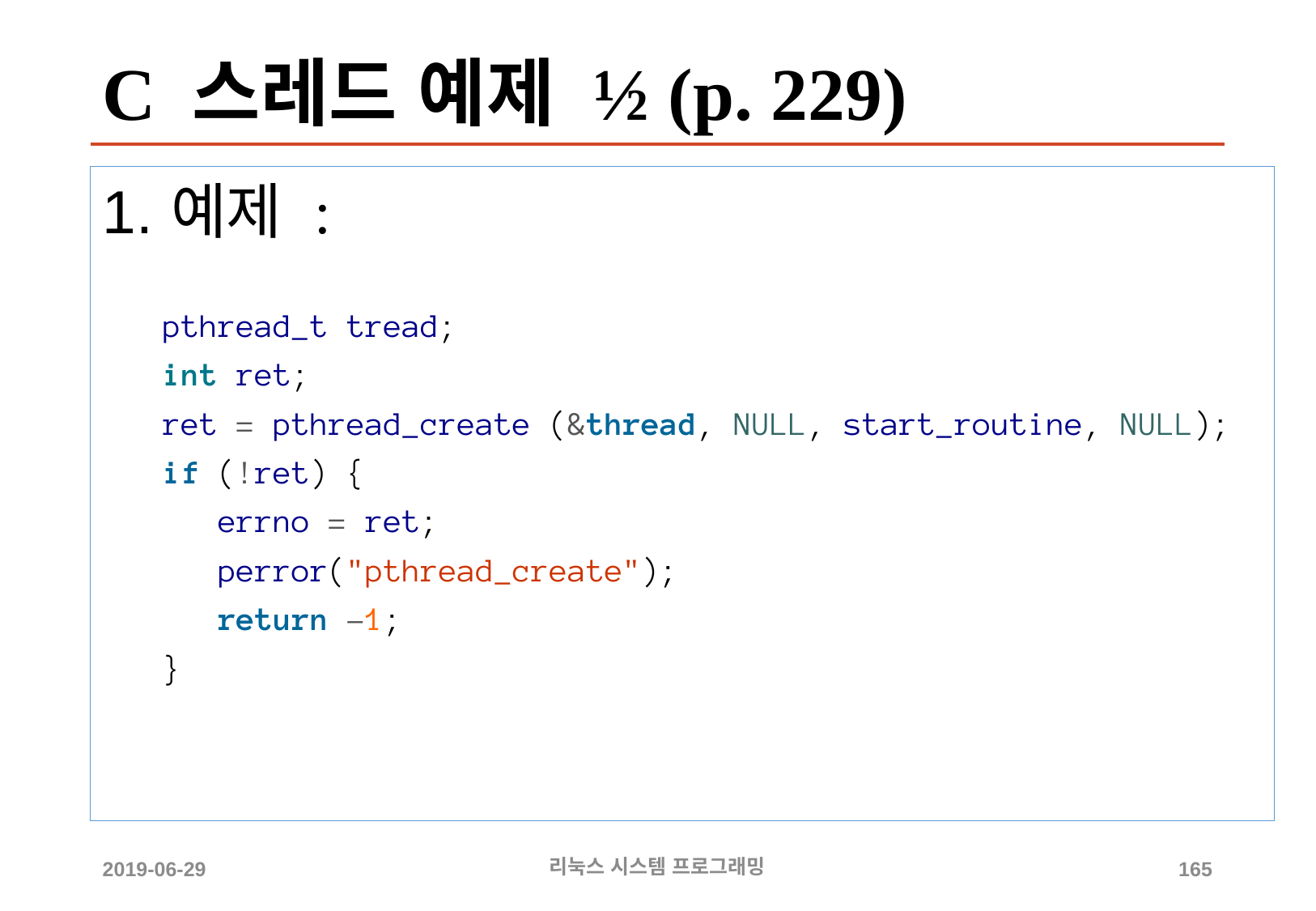

# C 스레드 예제 ½ (p. 229)
예제 :

pthread_t tread;
int ret;
ret = pthread_create (&thread, NULL, start_routine, NULL);
if (!ret) {
   errno = ret;
   perror("pthread_create");
   return -1;
}
2019-06-29
리눅스 시스템 프로그래밍
165